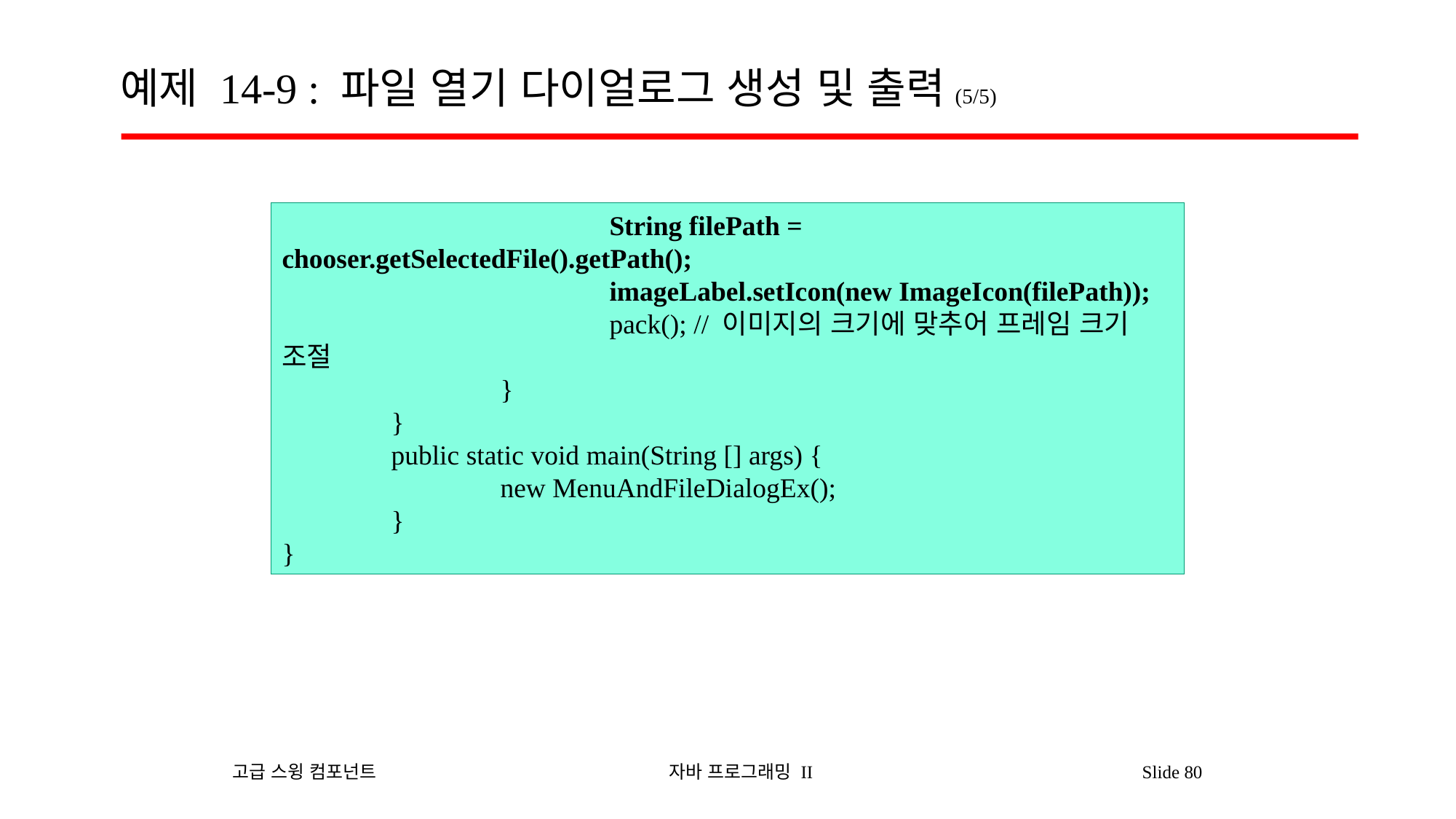

# 예제 14-9 : 파일 열기 다이얼로그 생성 및 출력(5/5)
			String filePath = chooser.getSelectedFile().getPath();
			imageLabel.setIcon(new ImageIcon(filePath));
			pack(); // 이미지의 크기에 맞추어 프레임 크기 조절
		}
	}
	public static void main(String [] args) {
		new MenuAndFileDialogEx();
	}
}